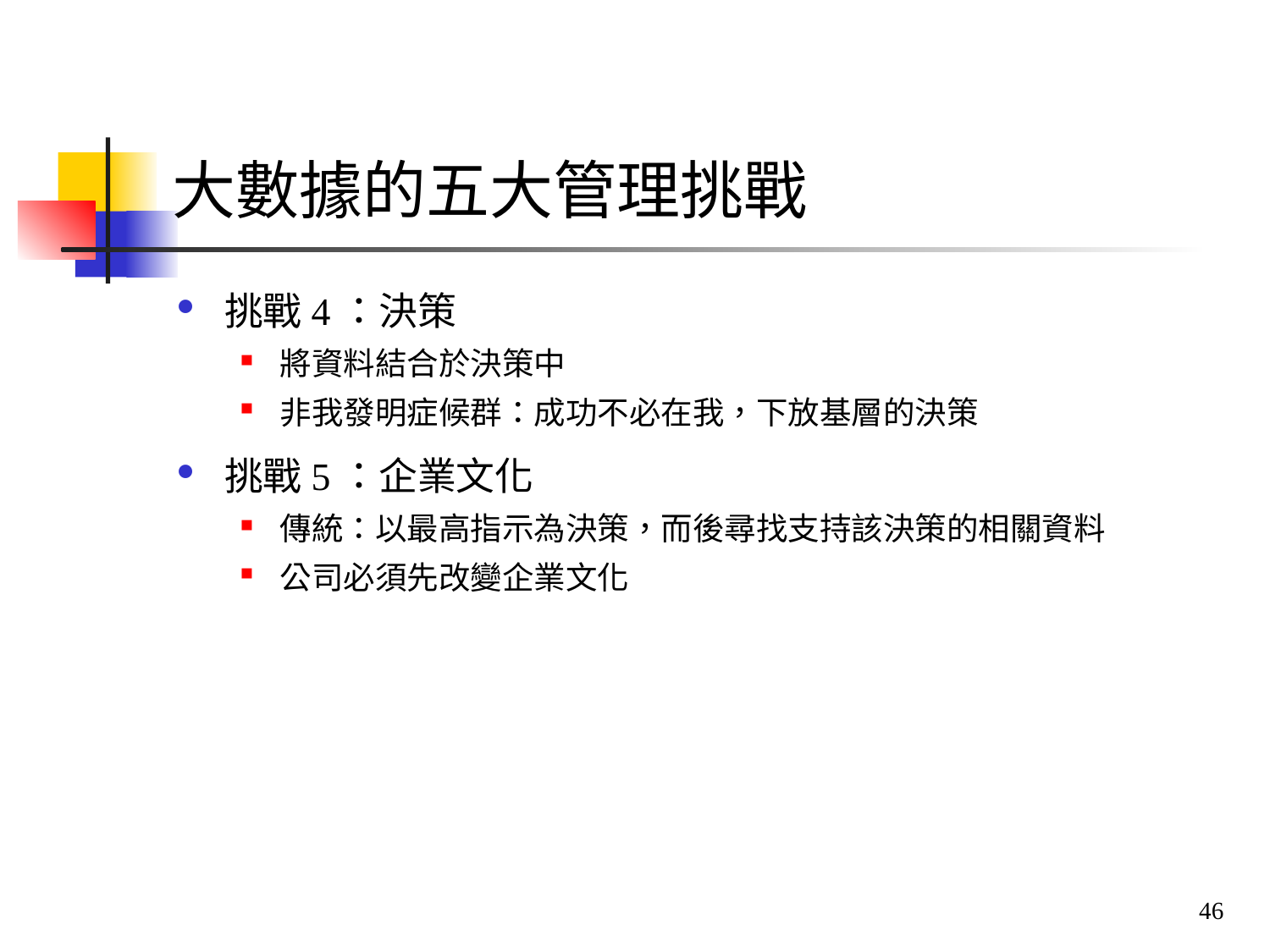

# 大數據的五大管理挑戰
挑戰4：決策
將資料結合於決策中
非我發明症候群：成功不必在我，下放基層的決策
挑戰5：企業文化
傳統：以最高指示為決策，而後尋找支持該決策的相關資料
公司必須先改變企業文化